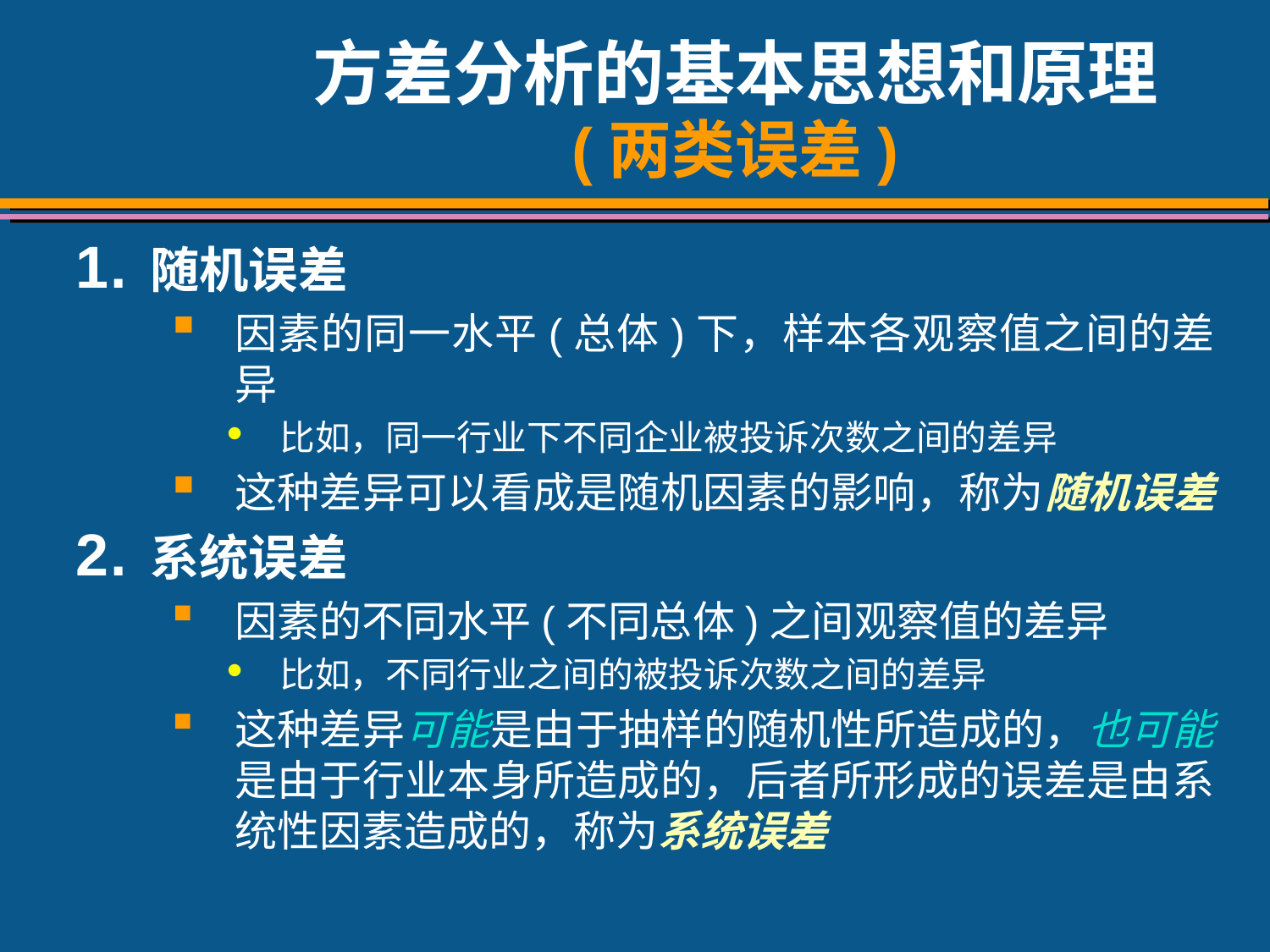

# 方差分析的基本思想和原理 (两类误差)
随机误差
因素的同一水平(总体)下，样本各观察值之间的差异
比如，同一行业下不同企业被投诉次数之间的差异
这种差异可以看成是随机因素的影响，称为随机误差
系统误差
因素的不同水平(不同总体)之间观察值的差异
比如，不同行业之间的被投诉次数之间的差异
这种差异可能是由于抽样的随机性所造成的，也可能是由于行业本身所造成的，后者所形成的误差是由系统性因素造成的，称为系统误差